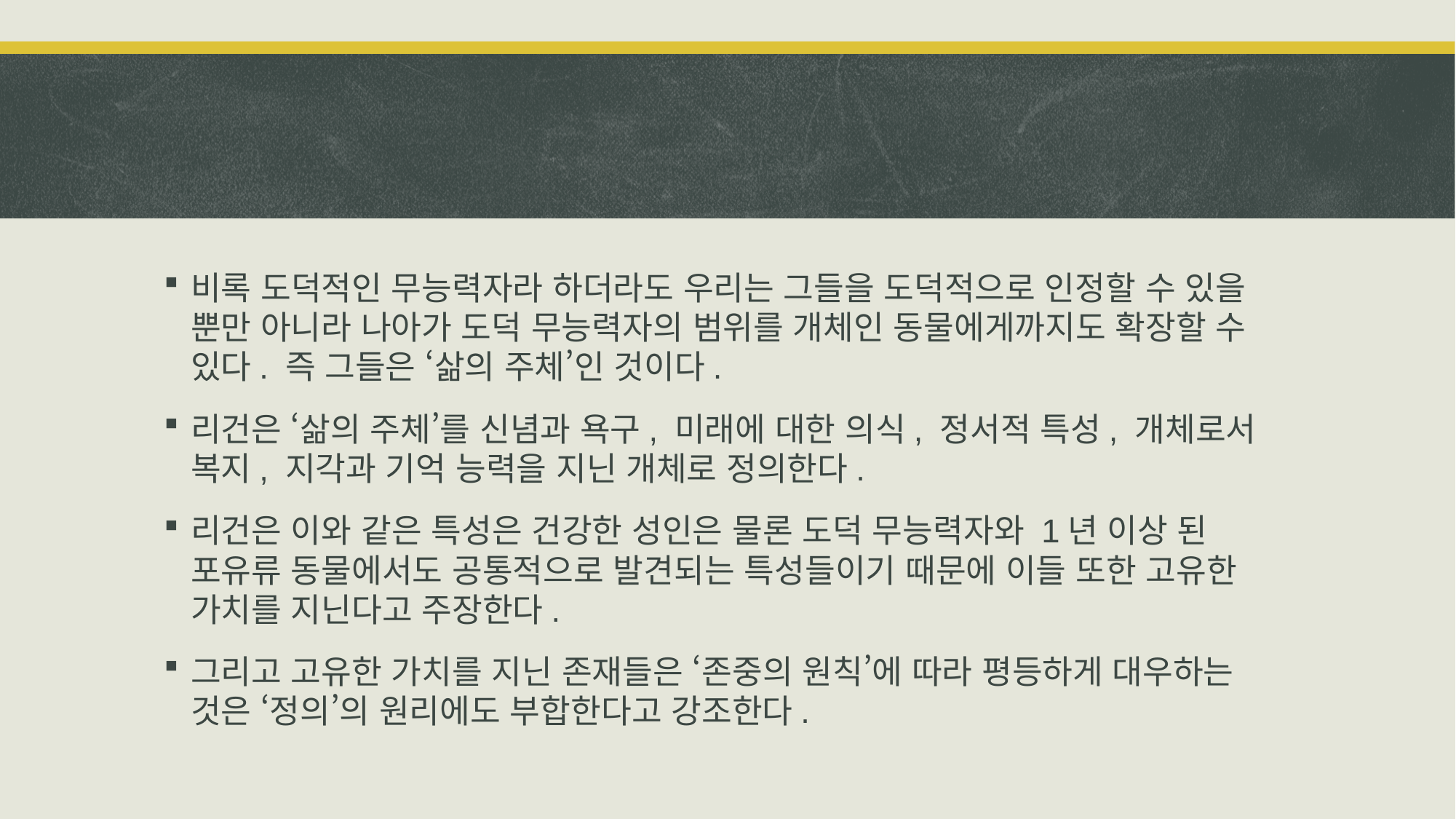

#
비록 도덕적인 무능력자라 하더라도 우리는 그들을 도덕적으로 인정할 수 있을 뿐만 아니라 나아가 도덕 무능력자의 범위를 개체인 동물에게까지도 확장할 수 있다. 즉 그들은 ‘삶의 주체’인 것이다.
리건은 ‘삶의 주체’를 신념과 욕구, 미래에 대한 의식, 정서적 특성, 개체로서 복지, 지각과 기억 능력을 지닌 개체로 정의한다.
리건은 이와 같은 특성은 건강한 성인은 물론 도덕 무능력자와 1년 이상 된 포유류 동물에서도 공통적으로 발견되는 특성들이기 때문에 이들 또한 고유한 가치를 지닌다고 주장한다.
그리고 고유한 가치를 지닌 존재들은 ‘존중의 원칙’에 따라 평등하게 대우하는 것은 ‘정의’의 원리에도 부합한다고 강조한다.